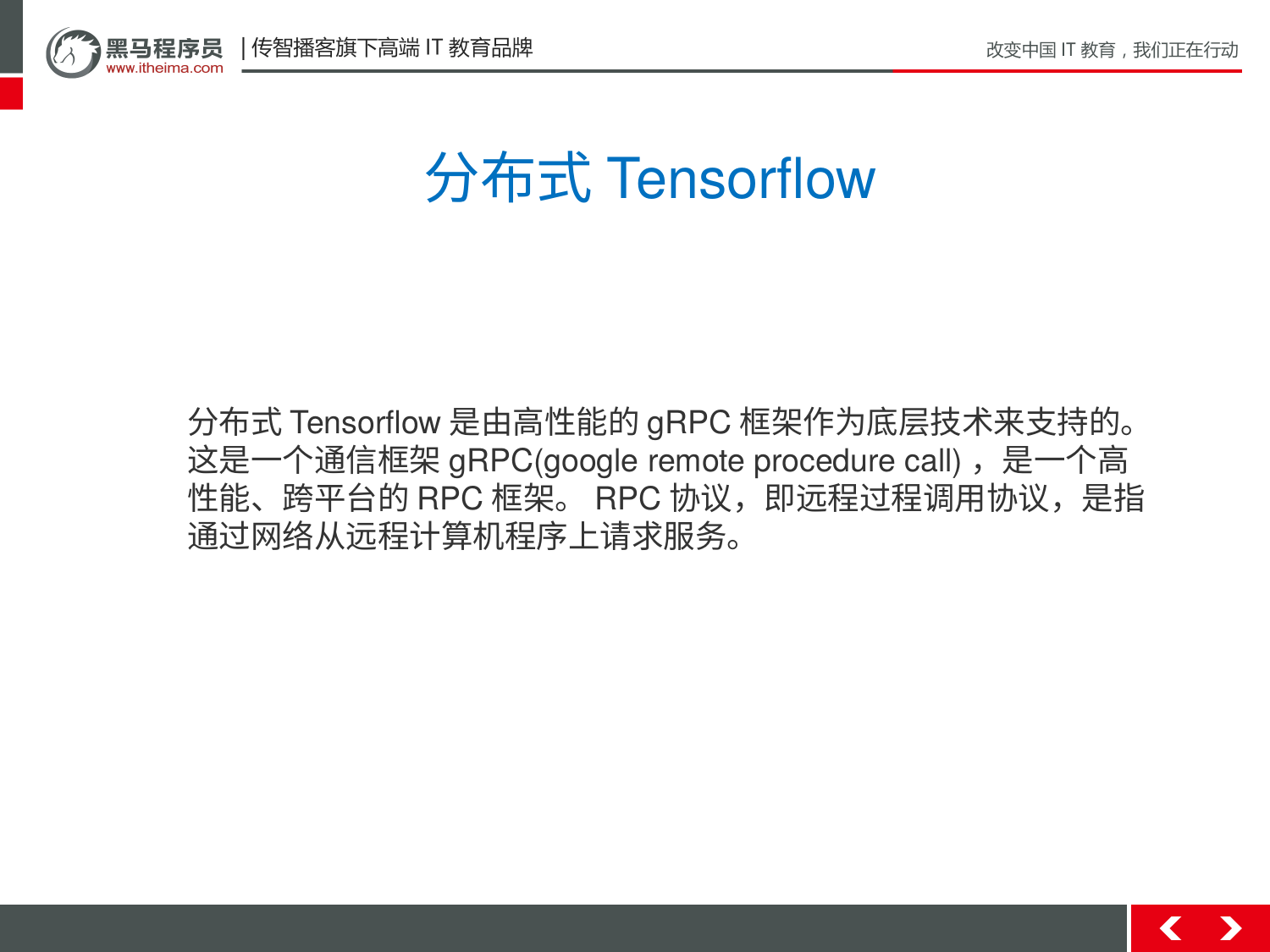

分布式Tensorflow
分布式Tensorflow是由高性能的gRPC框架作为底层技术来支持的。这是一个通信框架gRPC(google remote procedure call)，是一个高性能、跨平台的RPC框架。RPC协议，即远程过程调用协议，是指通过网络从远程计算机程序上请求服务。